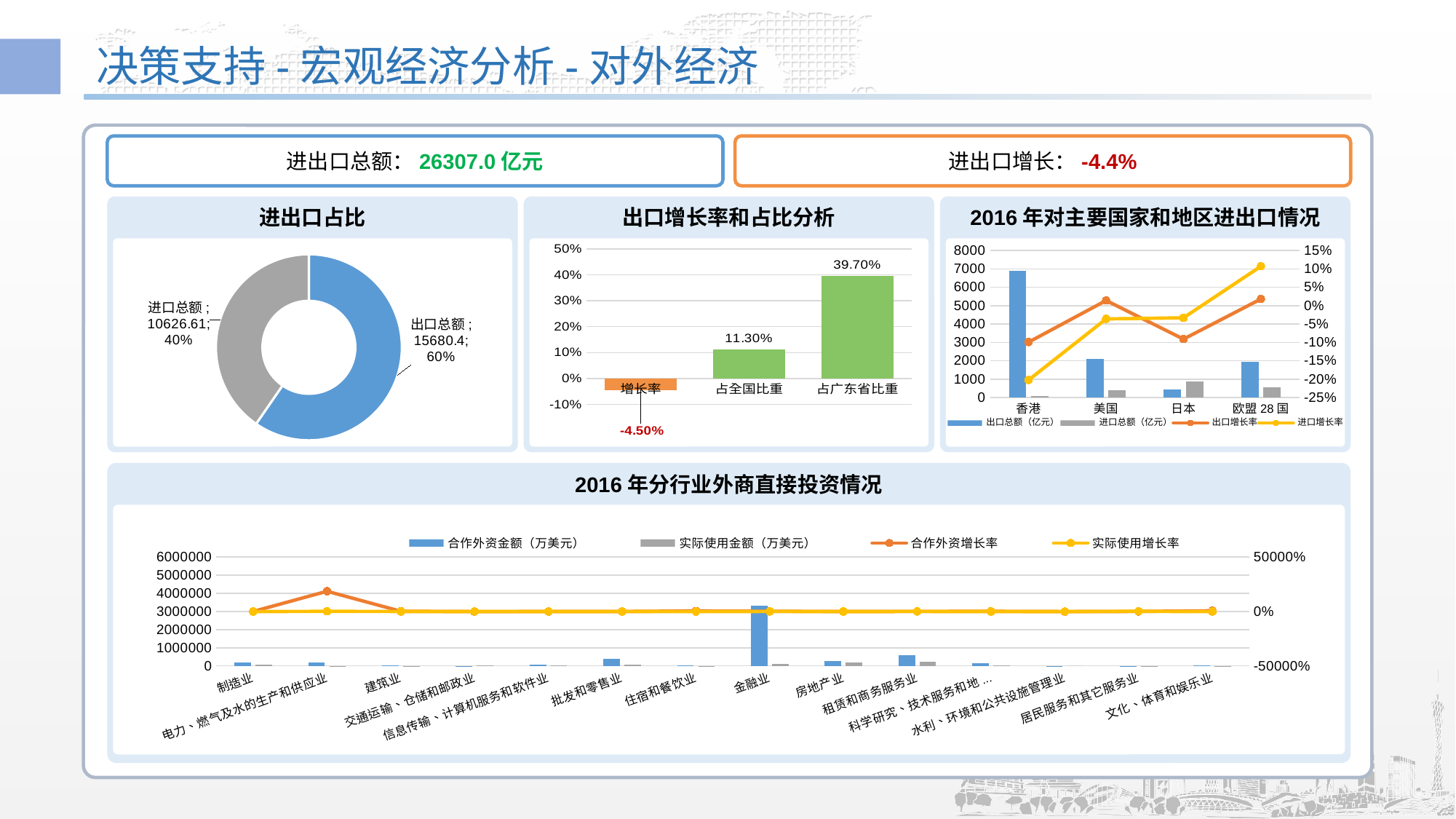

# 决策支持-宏观经济分析-对外经济

进出口总额：26307.0亿元
进出口增长：-4.4%
进出口占比
出口增长率和占比分析
2016年对主要国家和地区进出口情况

### Chart

| Category |  |
|---|---|
| 出口总额 | 15680.4 |
| 进口总额 | 10626.61 |

### Chart

| Category |  |
|---|---|
| 增长率 | -0.045 |
| 占全国比重 | 0.113 |
| 占广东省比重 | 0.397 |

### Chart

| Category | 出口总额（亿元） | 进口总额（亿元） | 出口增长率 | 进口增长率 |
|---|---|---|---|---|
| 香港 | 6887.62 | 70.4 | -0.099 | -0.202 |
| 美国 | 2099.87 | 409.64 | 0.014 | -0.036 |
| 日本 | 444.2 | 886.07 | -0.091 | -0.033 |
| 欧盟28国 | 1945.15 | 542.9399999999997 | 0.018 | 0.107 |
2016年分行业外商直接投资情况

### Chart

| Category | 合作外资金额（万美元） | 实际使用金额（万美元） | 合作外资增长率 | 实际使用增长率 |
|---|---|---|---|---|
| 制造业 | 172115.0 | 48433.0 | 0.536 | -0.406 |
| 电力、燃气及水的生产和供应业 | 172779.0 | 1861.0 | 185.99 | 1.221 |
| 建筑业 | 18605.0 | 170.0 | 2.026 | 0.069 |
| 交通运输、仓储和邮政业 | 4232.0 | 12274.0 | -0.886 | 0.18 |
| 信息传输、计算机服务和软件业 | 68199.0 | 35793.0 | -0.641 | 0.193 |
| 批发和零售业 | 379273.0 | 54840.0 | 0.325 | -0.108 |
| 住宿和餐饮业 | 34334.0 | 567.0 | 4.877 | -0.855 |
| 金融业 | 3337411.0 | 106958.0 | 1.85 | 0.493 |
| 房地产业 | 281796.0 | 191914.0 | -0.016 | -0.15 |
| 租赁和商务服务业 | 574548.0 | 209396.0 | 0.454 | 0.538 |
| 科学研究、技术服务和地质勘查业 | 145886.0 | 10810.0 | 1.191 | -0.569 |
| 水利、环境和公共设施管理业 | 150.0 | 0.0 | -0.837 | 0.0 |
| 居民服务和其它服务业 | 6030.0 | 210.0 | 0.655 | 1.5 |
| 文化、体育和娱乐业 | 20818.0 | 1.0 | 6.443 | -1.0 |